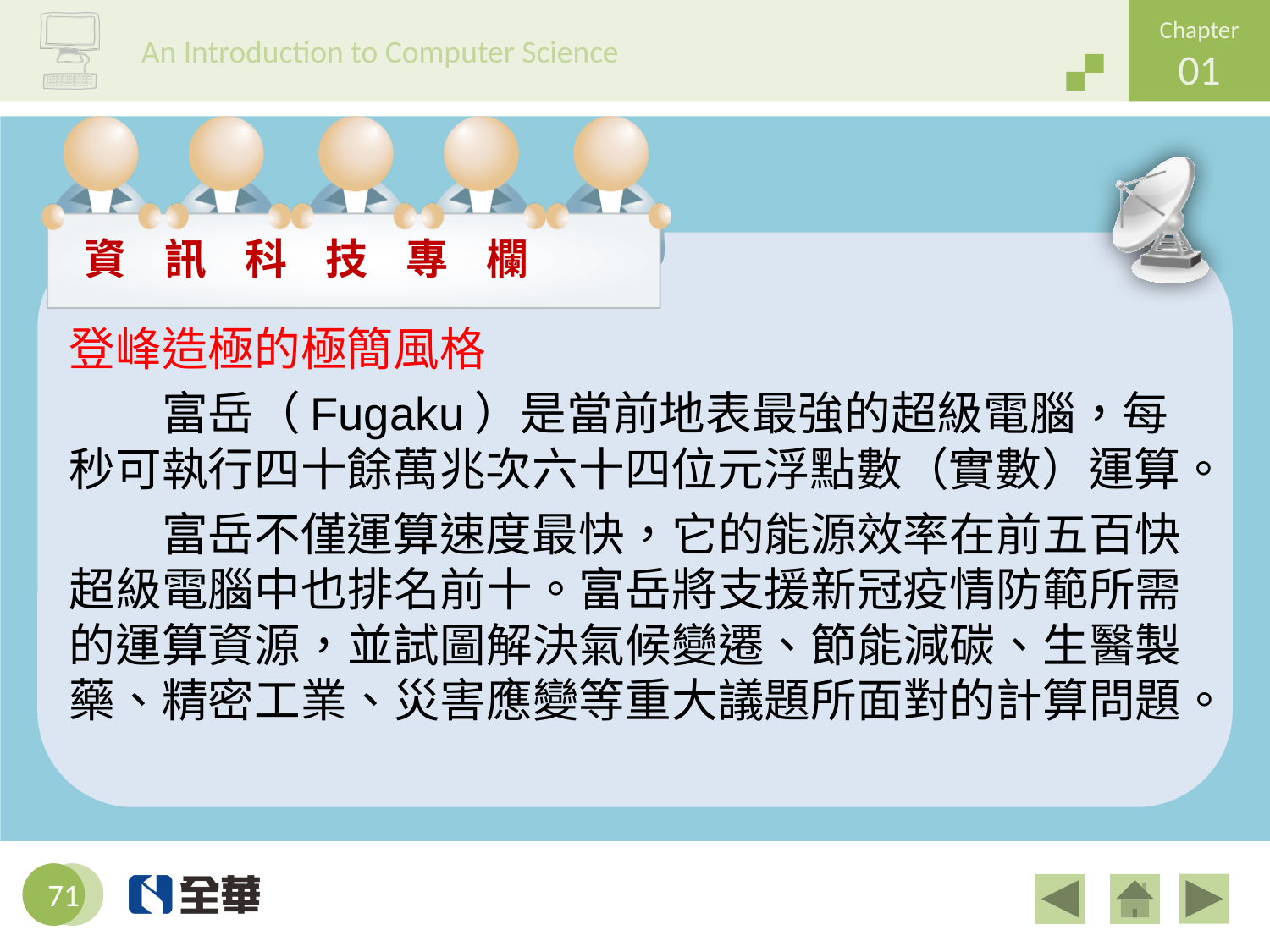

登峰造極的極簡風格
　　富岳（Fugaku）是當前地表最強的超級電腦，每秒可執行四十餘萬兆次六十四位元浮點數（實數）運算。
　　富岳不僅運算速度最快，它的能源效率在前五百快超級電腦中也排名前十。富岳將支援新冠疫情防範所需的運算資源，並試圖解決氣候變遷、節能減碳、生醫製藥、精密工業、災害應變等重大議題所面對的計算問題。